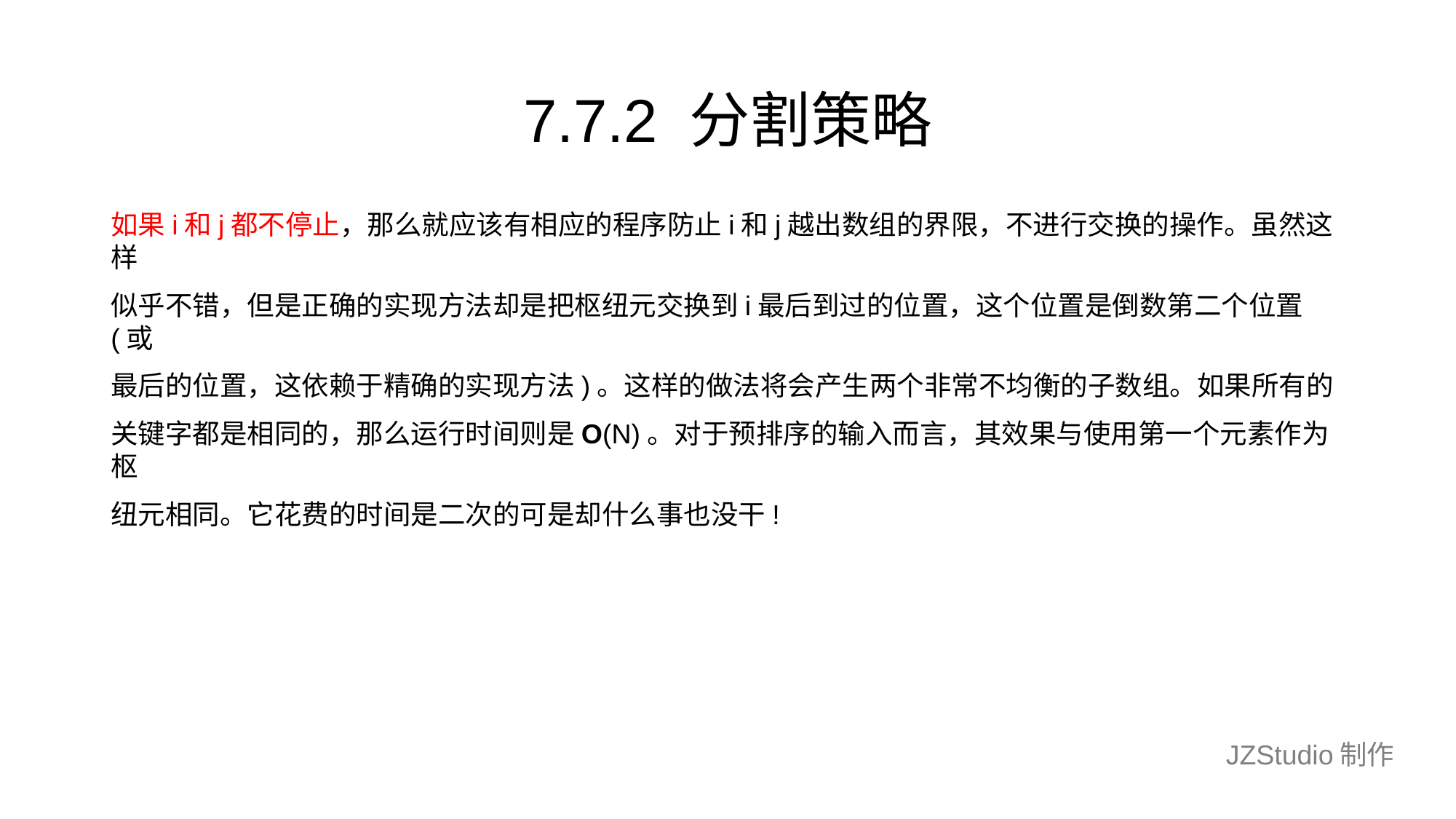

# 7.7.2 分割策略
如果i和j都不停止，那么就应该有相应的程序防止i和j越出数组的界限，不进行交换的操作。虽然这样
似乎不错，但是正确的实现方法却是把枢纽元交换到i最后到过的位置，这个位置是倒数第二个位置(或
最后的位置，这依赖于精确的实现方法)。这样的做法将会产生两个非常不均衡的子数组。如果所有的
关键字都是相同的，那么运行时间则是O(N)。对于预排序的输入而言，其效果与使用第一个元素作为枢
纽元相同。它花费的时间是二次的可是却什么事也没干!